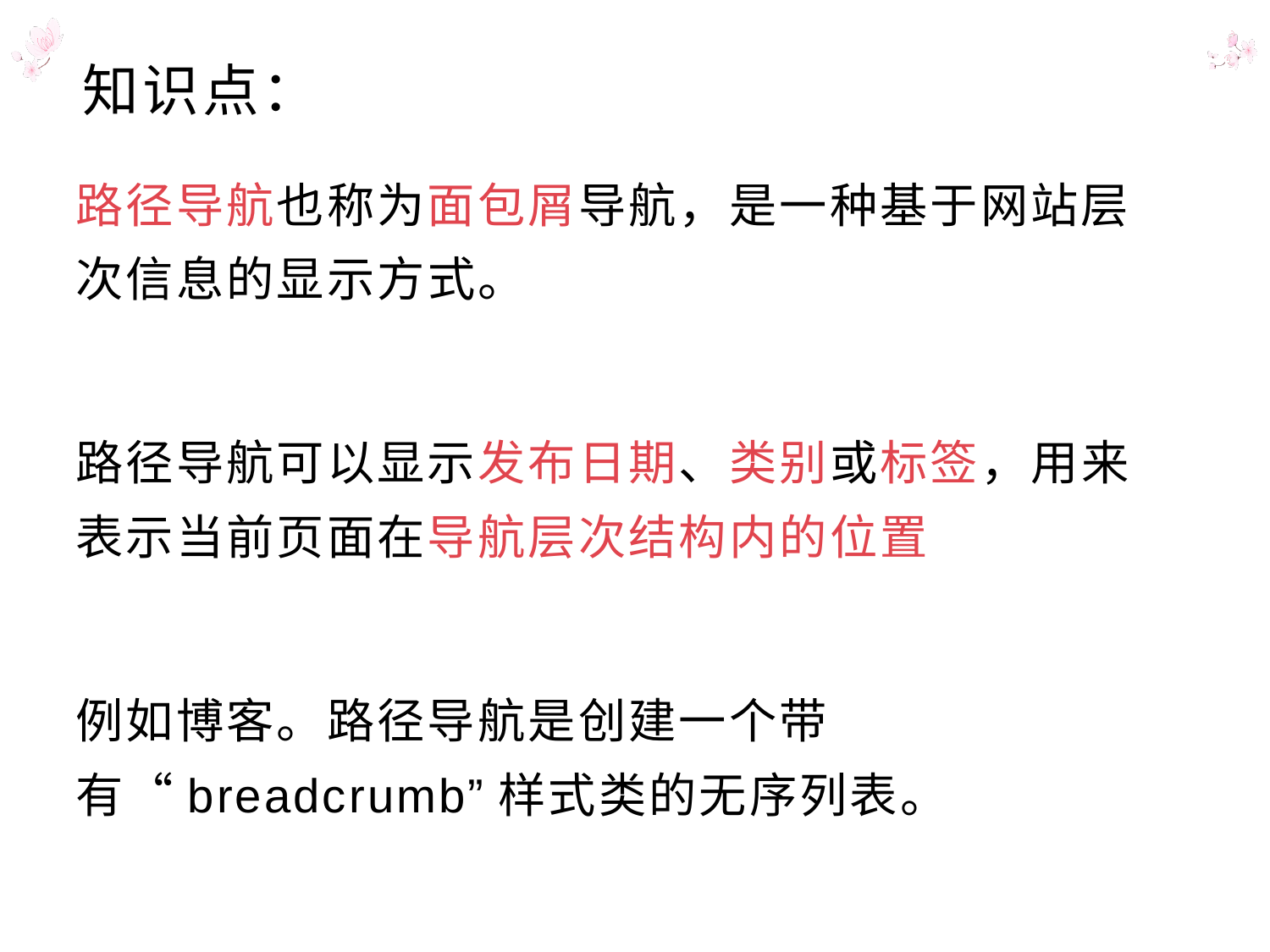

# 知识点：
路径导航也称为面包屑导航，是一种基于网站层次信息的显示方式。

路径导航可以显示发布日期、类别或标签，用来表示当前页面在导航层次结构内的位置

例如博客。路径导航是创建一个带有“breadcrumb”样式类的无序列表。